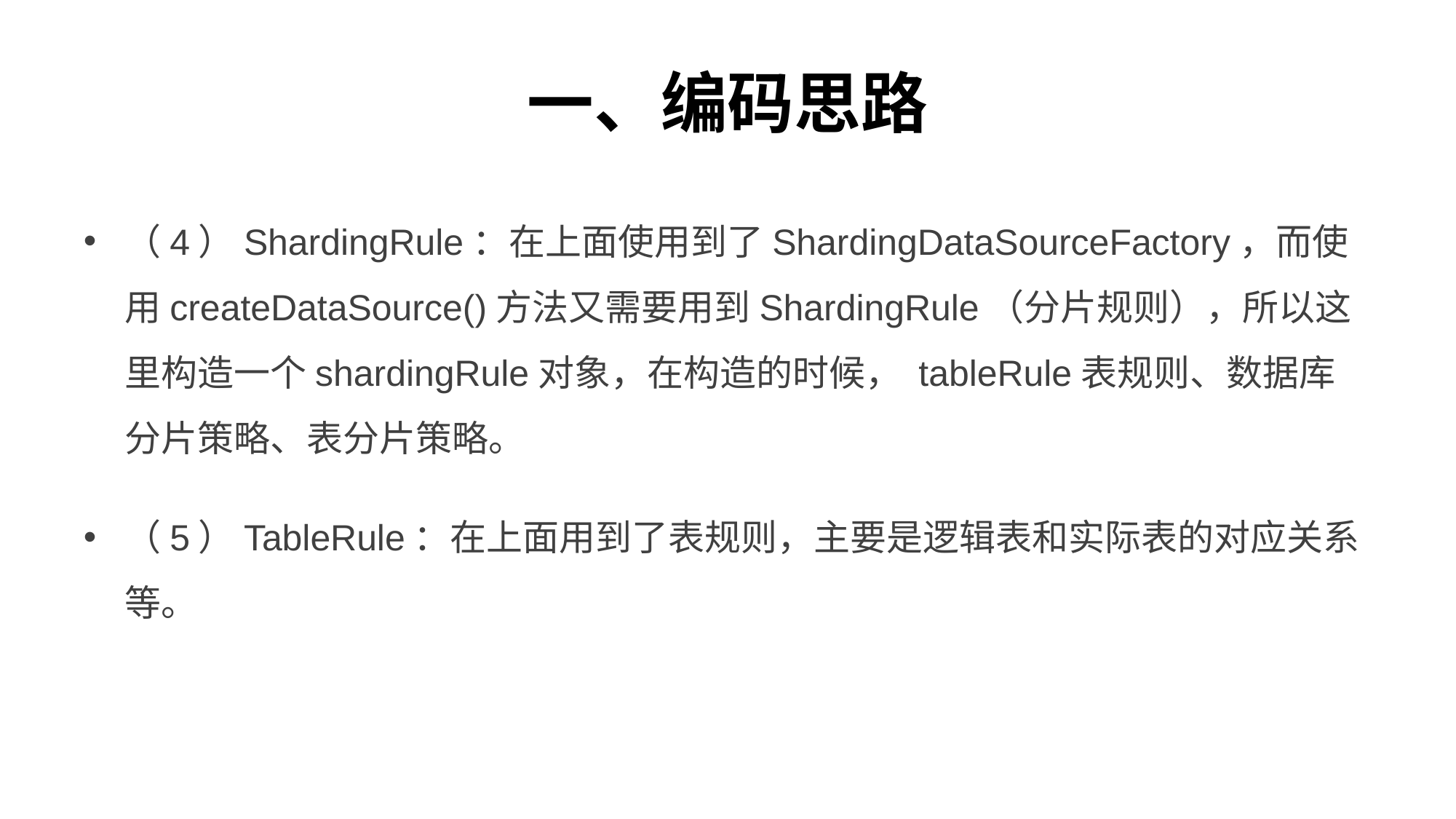

# 一、编码思路
（4）ShardingRule：在上面使用到了ShardingDataSourceFactory，而使用createDataSource()方法又需要用到ShardingRule（分片规则），所以这里构造一个shardingRule对象，在构造的时候， tableRule表规则、数据库分片策略、表分片策略。
（5）TableRule：在上面用到了表规则，主要是逻辑表和实际表的对应关系等。